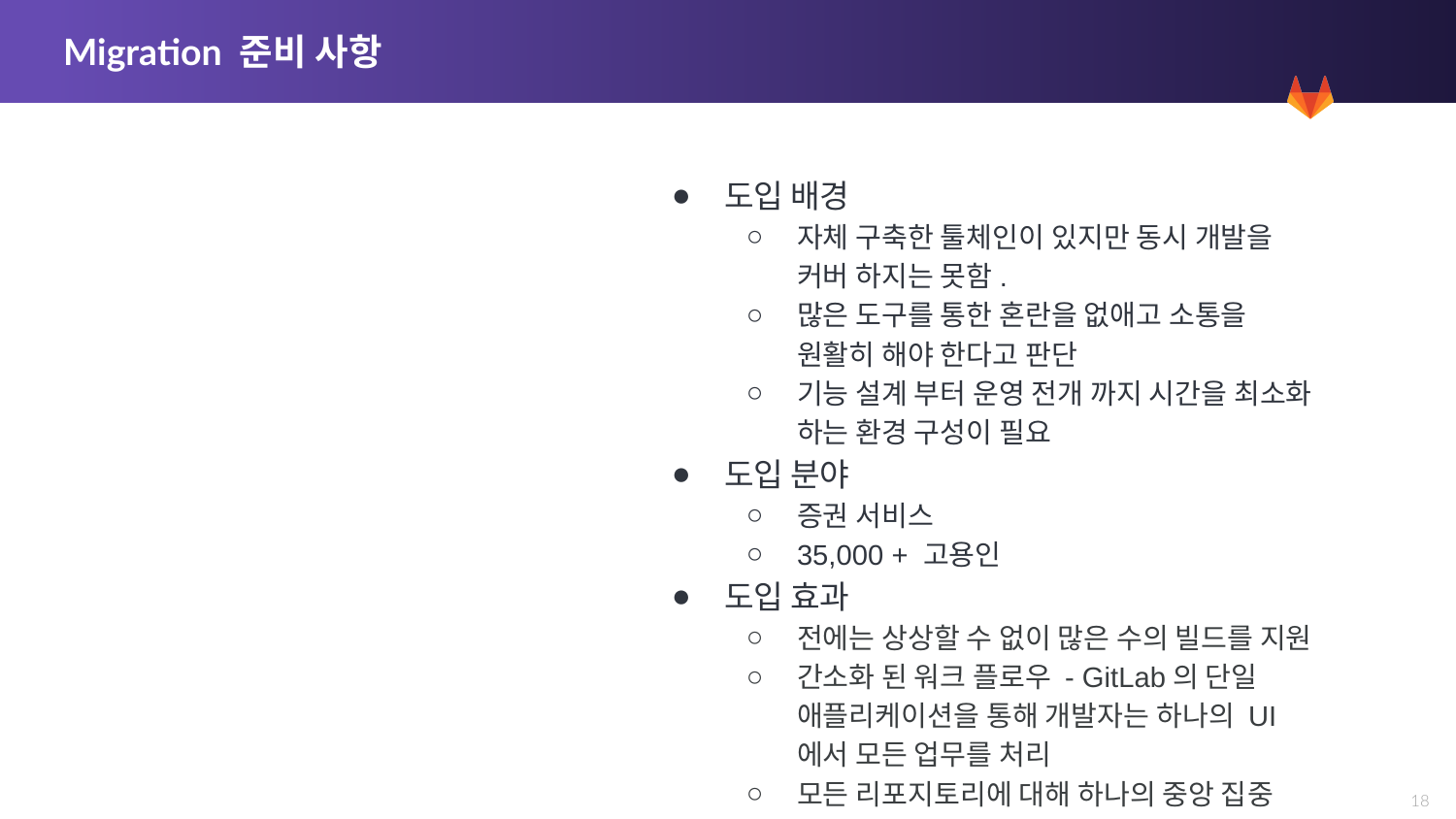

# Migration 준비 사항
도입 배경
자체 구축한 툴체인이 있지만 동시 개발을 커버 하지는 못함.
많은 도구를 통한 혼란을 없애고 소통을 원활히 해야 한다고 판단
기능 설계 부터 운영 전개 까지 시간을 최소화 하는 환경 구성이 필요
도입 분야
증권 서비스
35,000 + 고용인
도입 효과
전에는 상상할 수 없이 많은 수의 빌드를 지원
간소화 된 워크 플로우 - GitLab의 단일 애플리케이션을 통해 개발자는 하나의 UI에서 모든 업무를 처리
모든 리포지토리에 대해 하나의 중앙 집중 인스턴스를 통해 단순화 된 관리 환경을 제공
도입 라이센스 : Premium Edition